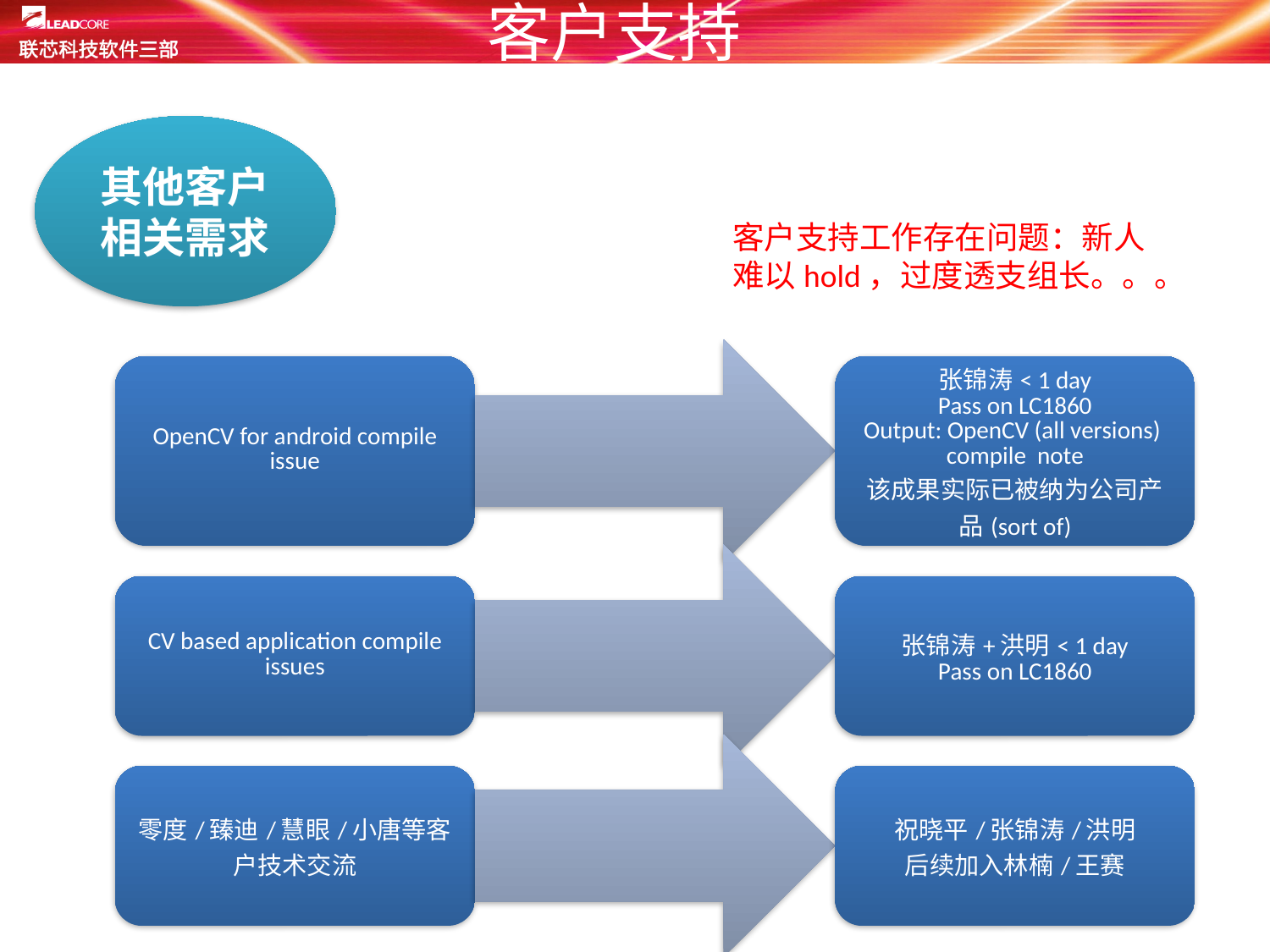

客户支持
其他客户
相关需求
客户支持工作存在问题：新人
难以hold，过度透支组长。。。
OpenCV for android compile issue
张锦涛< 1 day
Pass on LC1860
Output: OpenCV (all versions)  compile  note
该成果实际已被纳为公司产品(sort of)
CV based application compile issues
张锦涛+洪明< 1 day
Pass on LC1860
零度/臻迪/慧眼/小唐等客户技术交流
祝晓平/张锦涛/洪明
后续加入林楠/王赛